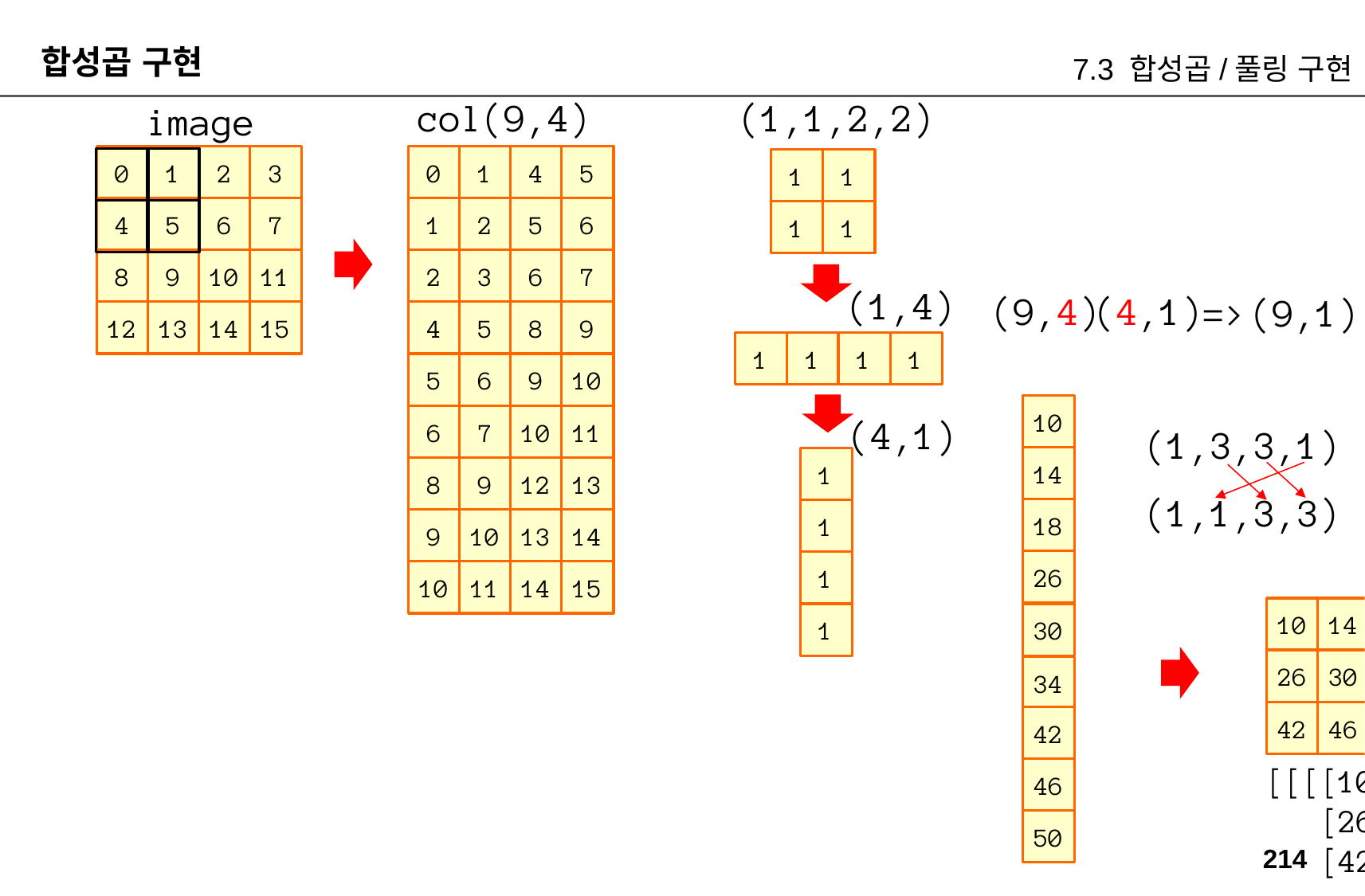

합성곱 구현
7.3 합성곱/풀링 구현
(1,1,2,2)
col(9,4)
image
0
1
2
3
0
1
4
5

1
1
4
5
6
7
1
2
5
6
1
1

8
9
10
11
2
3
6
7

(1,4)
(9,4)
(4,1)=>
(9,1)
4
5
8
9
12
13
14
15
1
1
1
1
5
6
9
10

10
(4,1)
6
7
10
11
(1,3,3,1)
14
1
8
9
12
13
(1,1,3,3)
18
1
9
10
13
14
26
1
10
11
14
15
10
14
18
1
30

26
30
34
34
42
46
50
42
[[[[10. 14. 18.]
   [26. 30. 34.]
   [42. 46. 50.]]]]
46
50